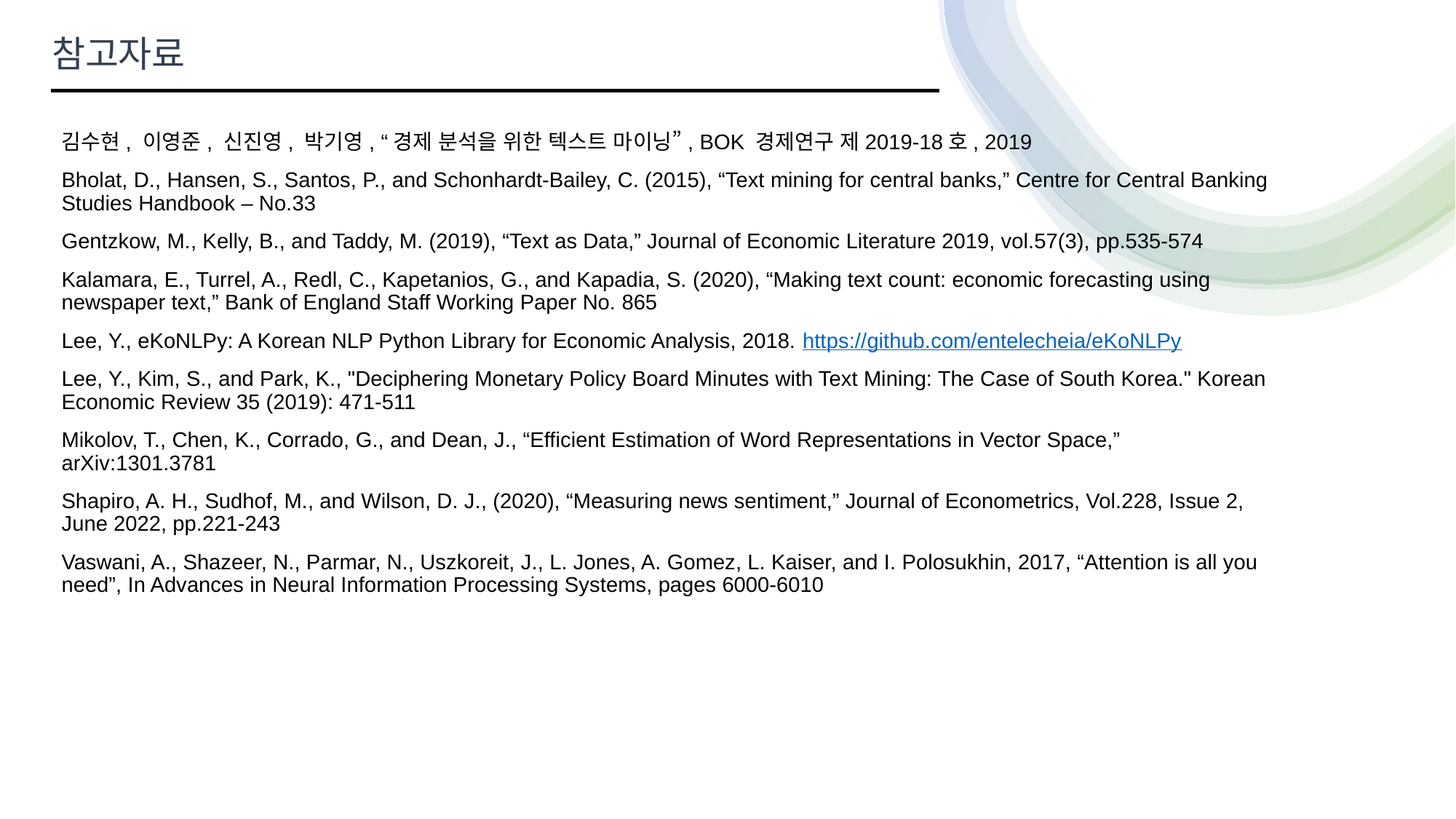

참고자료
김수현, 이영준, 신진영, 박기영, “경제 분석을 위한 텍스트 마이닝”, BOK 경제연구 제2019-18호, 2019
Bholat, D., Hansen, S., Santos, P., and Schonhardt-Bailey, C. (2015), “Text mining for central banks,” Centre for Central Banking Studies Handbook – No.33
Gentzkow, M., Kelly, B., and Taddy, M. (2019), “Text as Data,” Journal of Economic Literature 2019, vol.57(3), pp.535-574
Kalamara, E., Turrel, A., Redl, C., Kapetanios, G., and Kapadia, S. (2020), “Making text count: economic forecasting using newspaper text,” Bank of England Staff Working Paper No. 865
Lee, Y., eKoNLPy: A Korean NLP Python Library for Economic Analysis, 2018. https://github.com/entelecheia/eKoNLPy
Lee, Y., Kim, S., and Park, K., "Deciphering Monetary Policy Board Minutes with Text Mining: The Case of South Korea." Korean Economic Review 35 (2019): 471-511
Mikolov, T., Chen, K., Corrado, G., and Dean, J., “Efficient Estimation of Word Representations in Vector Space,” arXiv:1301.3781
Shapiro, A. H., Sudhof, M., and Wilson, D. J., (2020), “Measuring news sentiment,” Journal of Econometrics, Vol.228, Issue 2, June 2022, pp.221-243
Vaswani, A., Shazeer, N., Parmar, N., Uszkoreit, J., L. Jones, A. Gomez, L. Kaiser, and I. Polosukhin, 2017, “Attention is all you need”, In Advances in Neural Information Processing Systems, pages 6000-6010